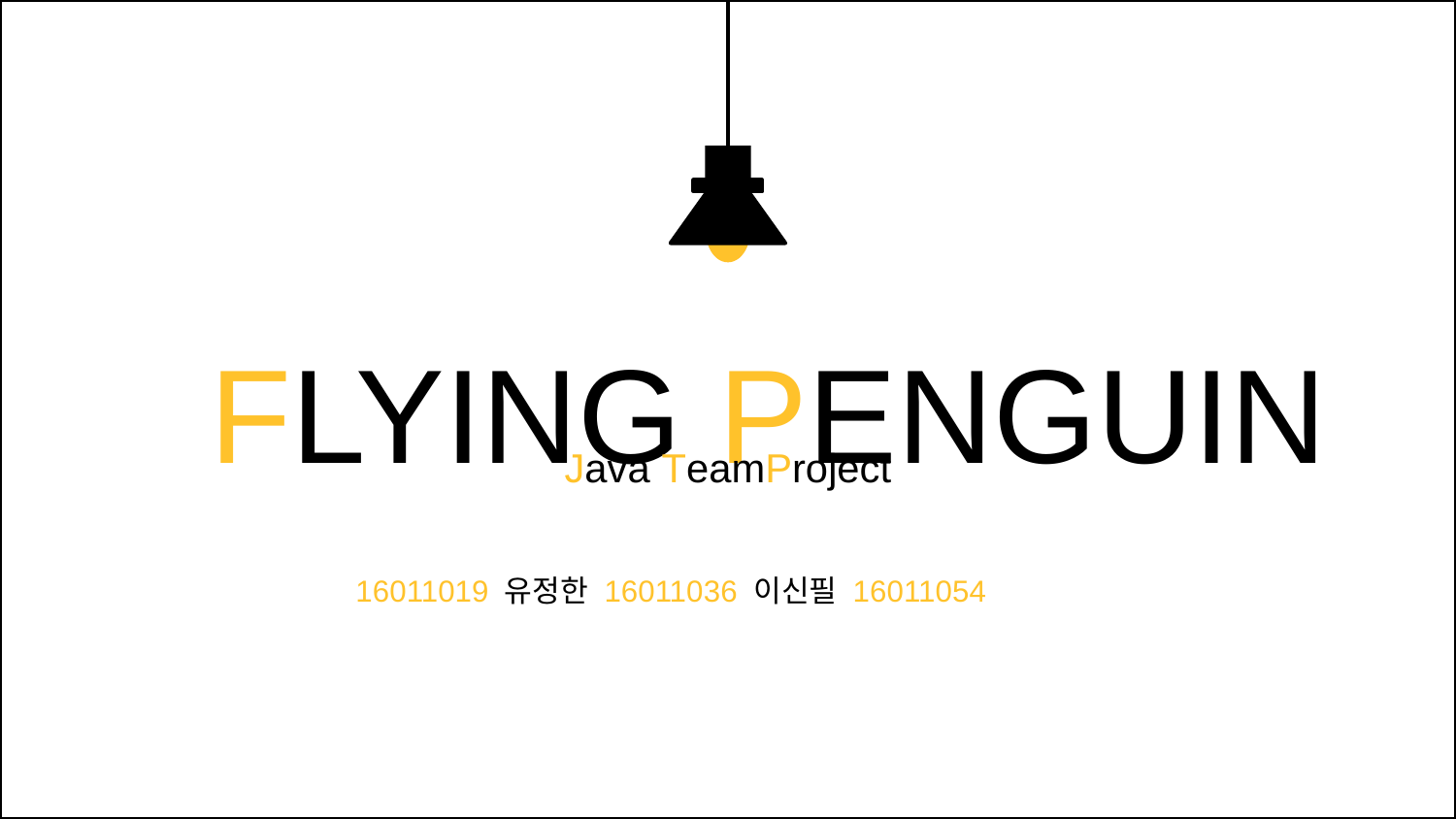

FLYING PENGUIN
Java TeamProject
16011019 유정한 16011036 이신필 16011054